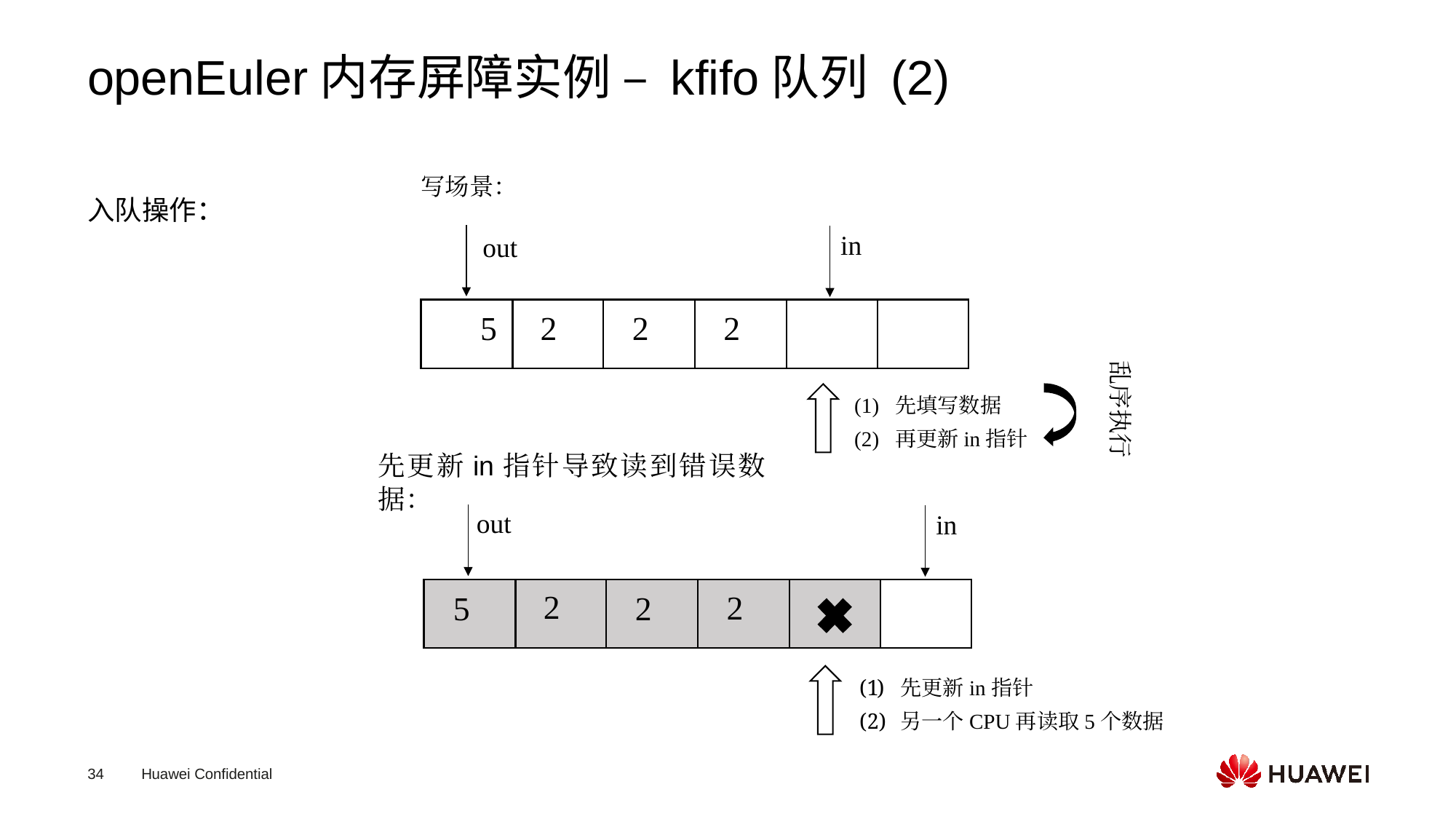

# openEuler内存屏障实例 – kfifo队列 (2)
写场景：
in
out

2
2
2
5
乱序执行
(1)  先填写数据
(2)  再更新in指针

先更新in指针导致读到错误数据：
out
in

2
2
5
2

先更新in指针
另一个CPU再读取5个数据

入队操作：